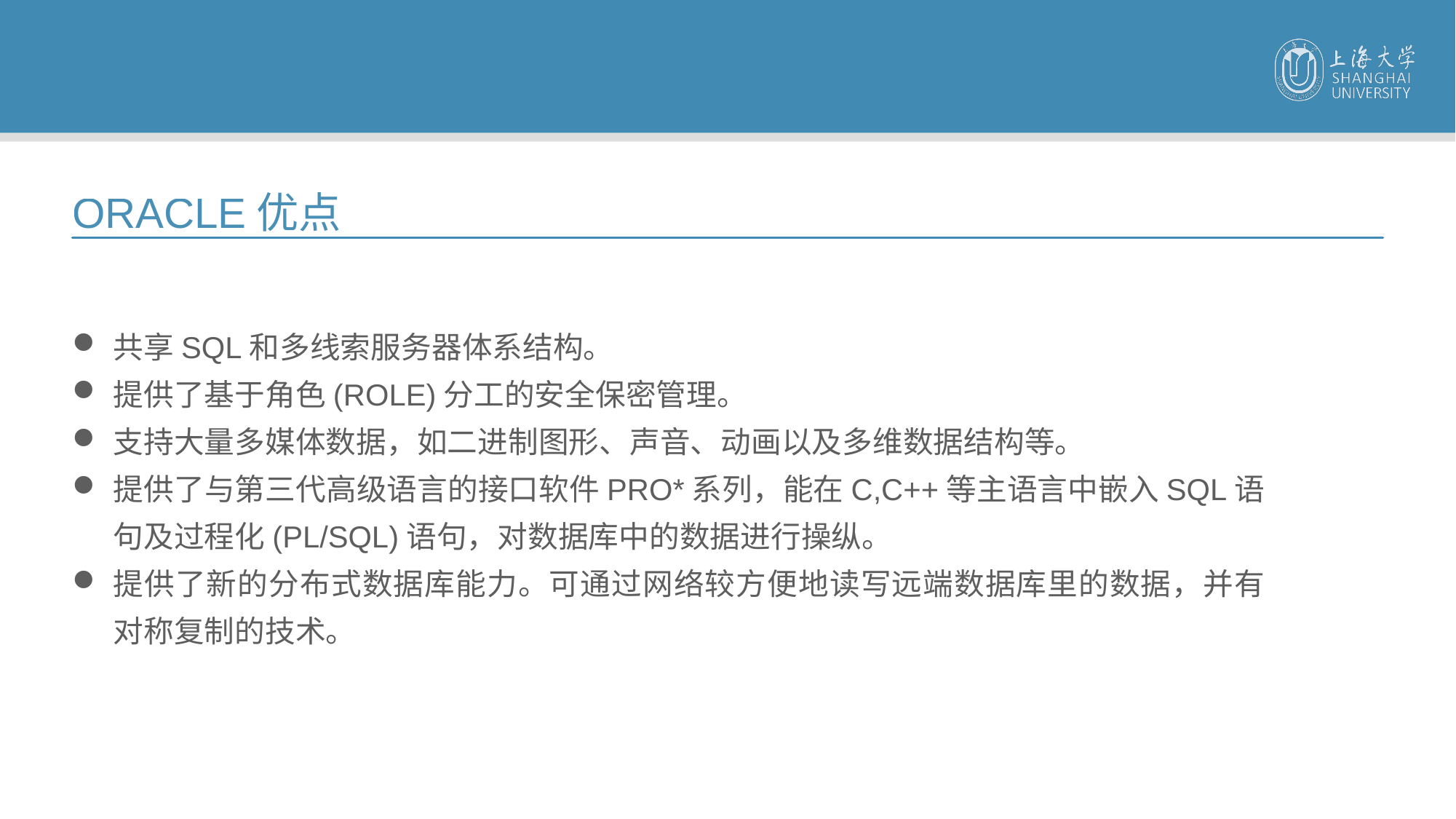

ORACLE优点
共享SQL和多线索服务器体系结构。
提供了基于角色(ROLE)分工的安全保密管理。
支持大量多媒体数据，如二进制图形、声音、动画以及多维数据结构等。
提供了与第三代高级语言的接口软件PRO*系列，能在C,C++等主语言中嵌入SQL语句及过程化(PL/SQL)语句，对数据库中的数据进行操纵。
提供了新的分布式数据库能力。可通过网络较方便地读写远端数据库里的数据，并有对称复制的技术。